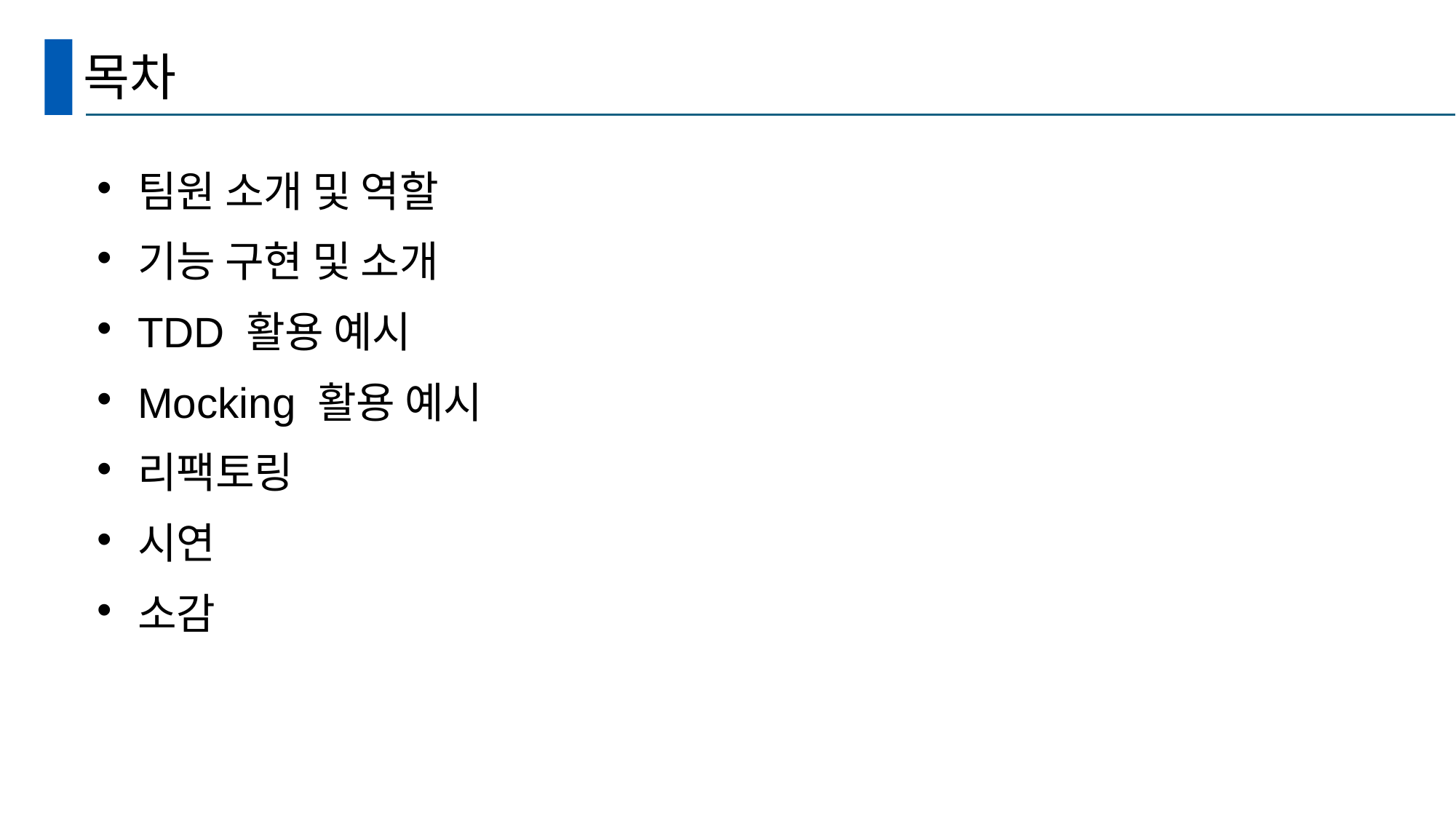

# 목차
팀원 소개 및 역할
기능 구현 및 소개
TDD 활용 예시
Mocking 활용 예시
리팩토링
시연
소감